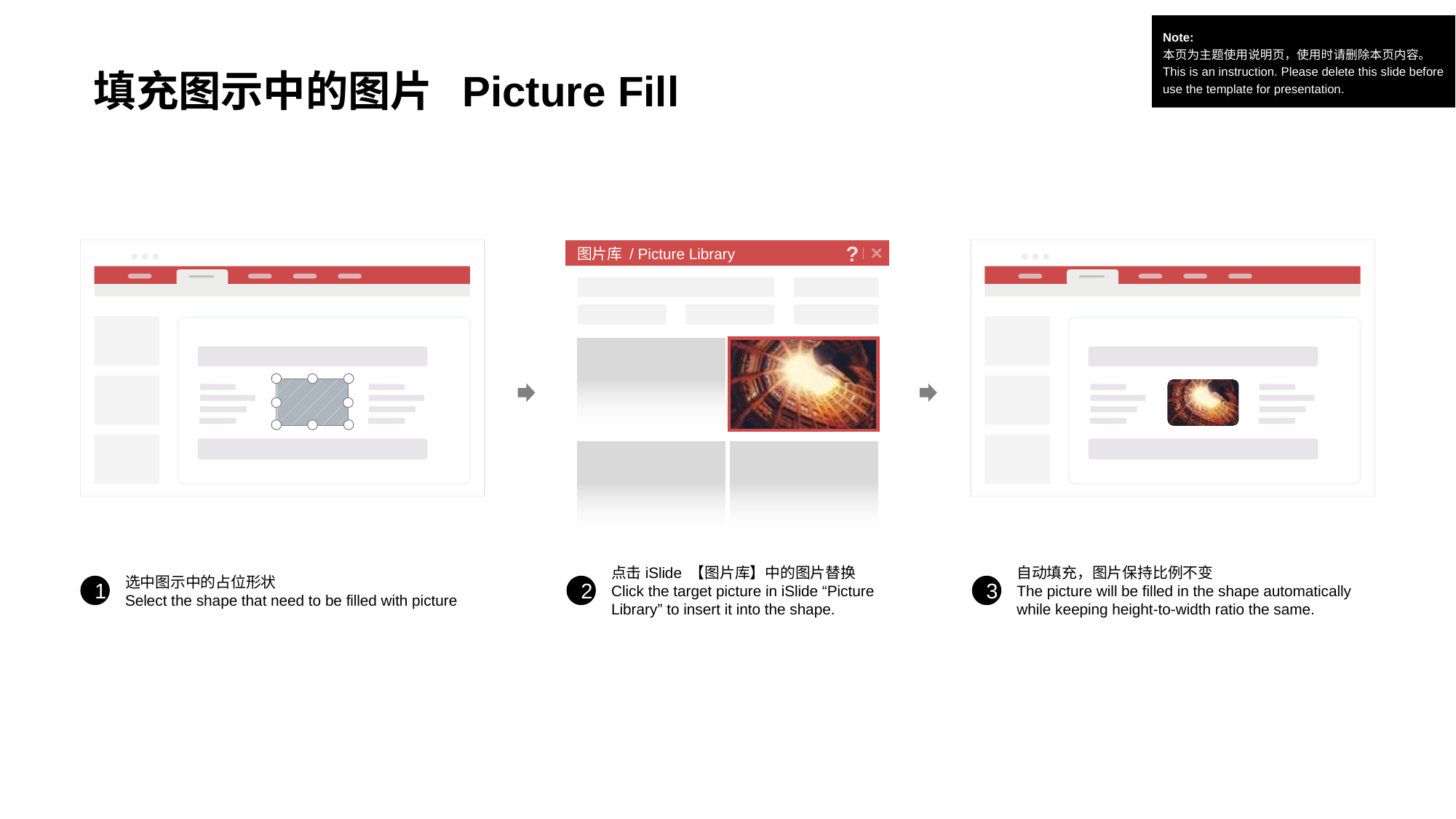

填充图示中的图片  Picture Fill
Note:
本页为主题使用说明页，使用时请删除本页内容。
This is an instruction. Please delete this slide before use the template for presentation.

图片库 / Picture Library

?

点击iSlide 【图片库】中的图片替换
Click the target picture in iSlide “Picture Library” to insert it into the shape.
自动填充，图片保持比例不变
The picture will be filled in the shape automatically while keeping height-to-width ratio the same.
选中图示中的占位形状
Select the shape that need to be filled with picture
1
2
3